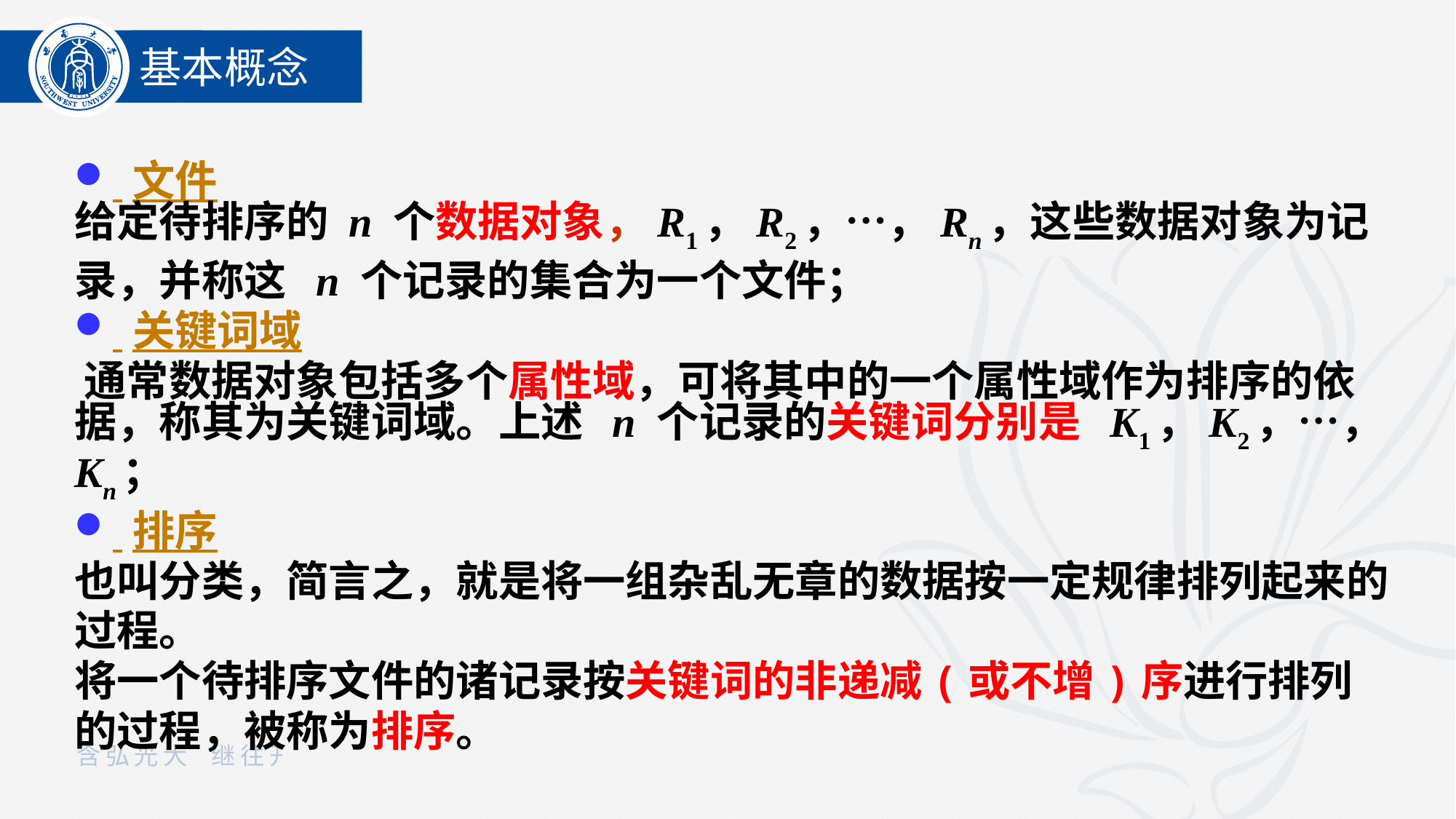

基本概念
 文件
给定待排序的 n 个数据对象，R1，R2，…，Rn，这些数据对象为记录，并称这  n 个记录的集合为一个文件；
 关键词域
 通常数据对象包括多个属性域，可将其中的一个属性域作为排序的依据，称其为关键词域。上述  n 个记录的关键词分别是  K1，K2，…，Kn；
 排序
也叫分类，简言之，就是将一组杂乱无章的数据按一定规律排列起来的过程。
将一个待排序文件的诸记录按关键词的非递减(或不增)序进行排列的过程，被称为排序。